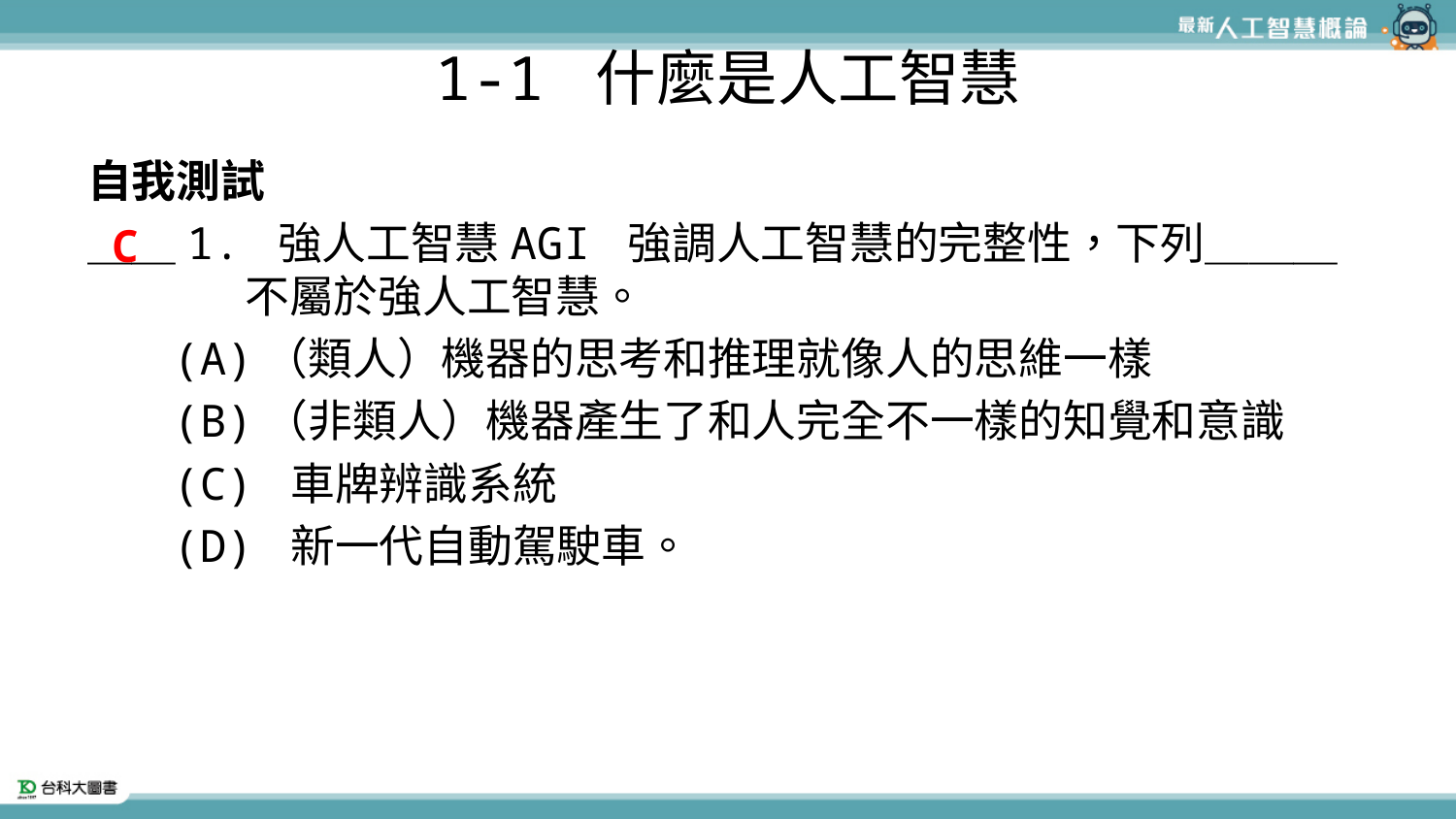

# 1-1 什麼是人工智慧
自我測試
＿＿1. 強人工智慧AGI 強調人工智慧的完整性，下列＿＿＿不屬於強人工智慧。
(A)（類人）機器的思考和推理就像人的思維一樣
(B)（非類人）機器產生了和人完全不一樣的知覺和意識
(C) 車牌辨識系統
(D) 新一代自動駕駛車。
C